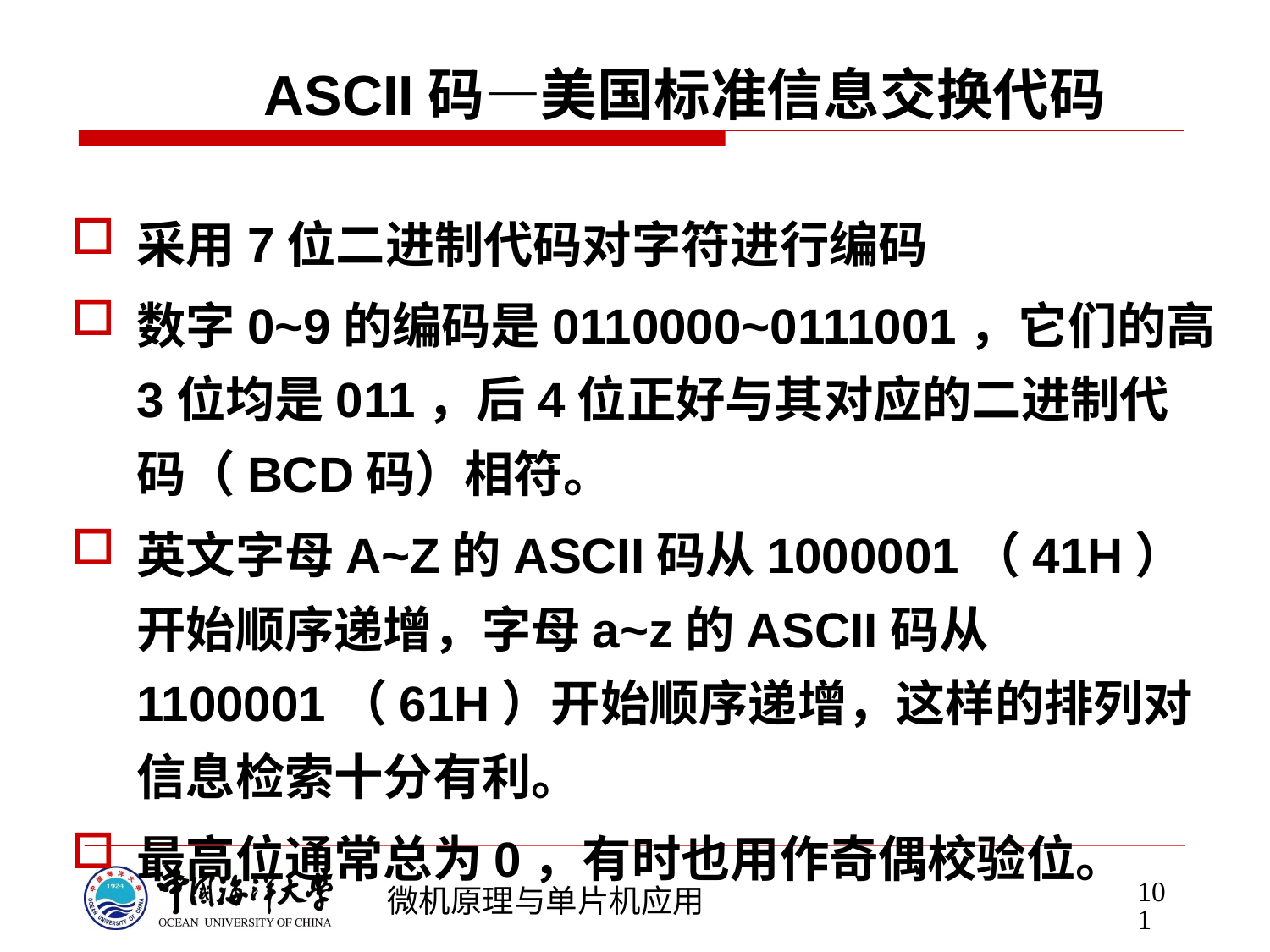

# ASCII码—美国标准信息交换代码
采用7位二进制代码对字符进行编码
数字0~9的编码是0110000~0111001，它们的高3位均是011，后4位正好与其对应的二进制代码（BCD码）相符。
英文字母A~Z的ASCII码从1000001（41H）开始顺序递增，字母a~z的ASCII码从1100001（61H）开始顺序递增，这样的排列对信息检索十分有利。
最高位通常总为0，有时也用作奇偶校验位。
101